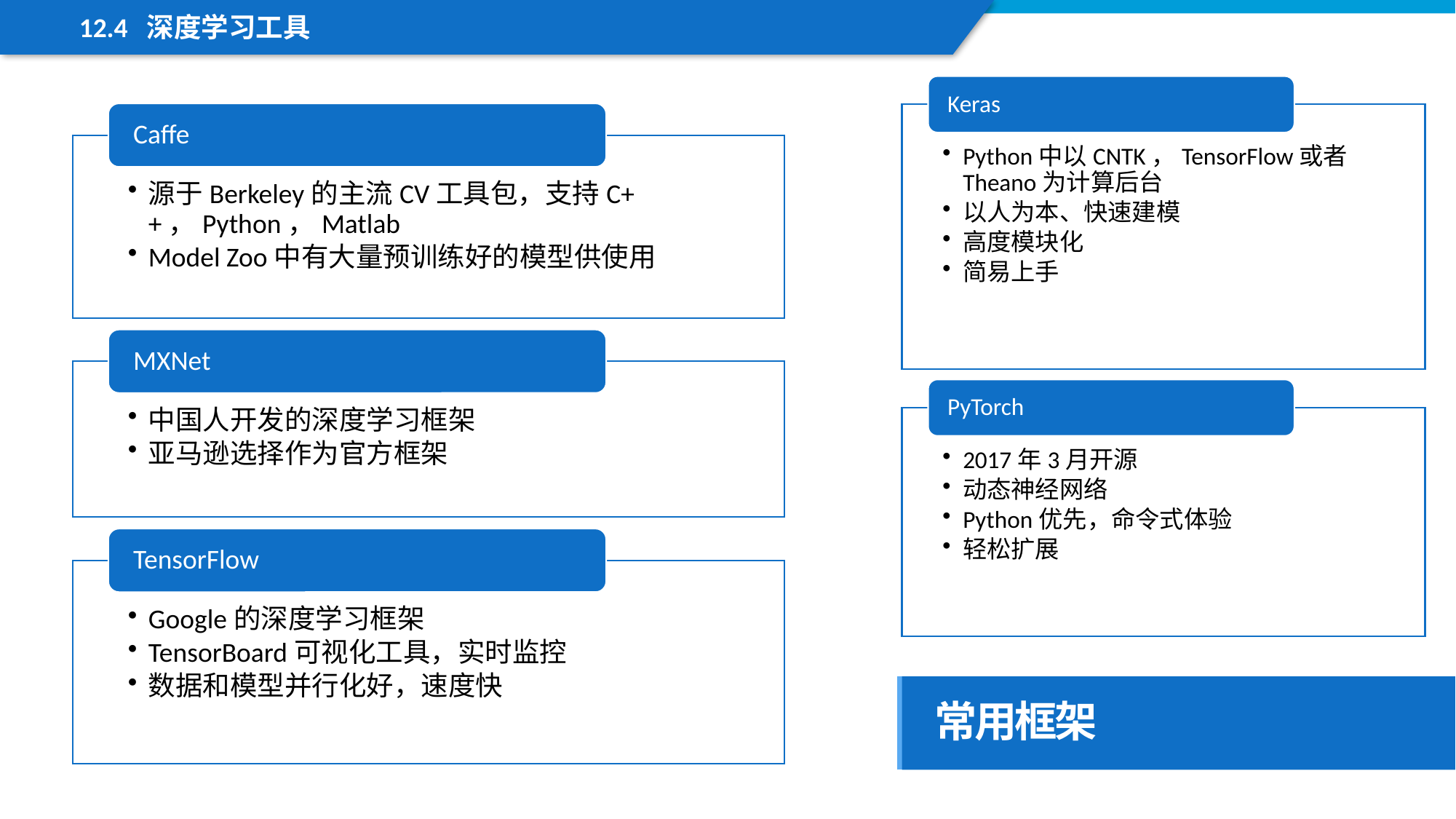

12.4  深度学习工具
Python中以CNTK，TensorFlow或者Theano为计算后台
以人为本、快速建模
高度模块化
简易上手
Keras
2017年3月开源
动态神经网络
Python优先，命令式体验
轻松扩展
PyTorch
源于Berkeley的主流CV工具包，支持C++，Python，Matlab
Model Zoo中有大量预训练好的模型供使用
Caffe
中国人开发的深度学习框架
亚马逊选择作为官方框架
MXNet
Google的深度学习框架
TensorBoard可视化工具，实时监控
数据和模型并行化好，速度快
TensorFlow
常用框架